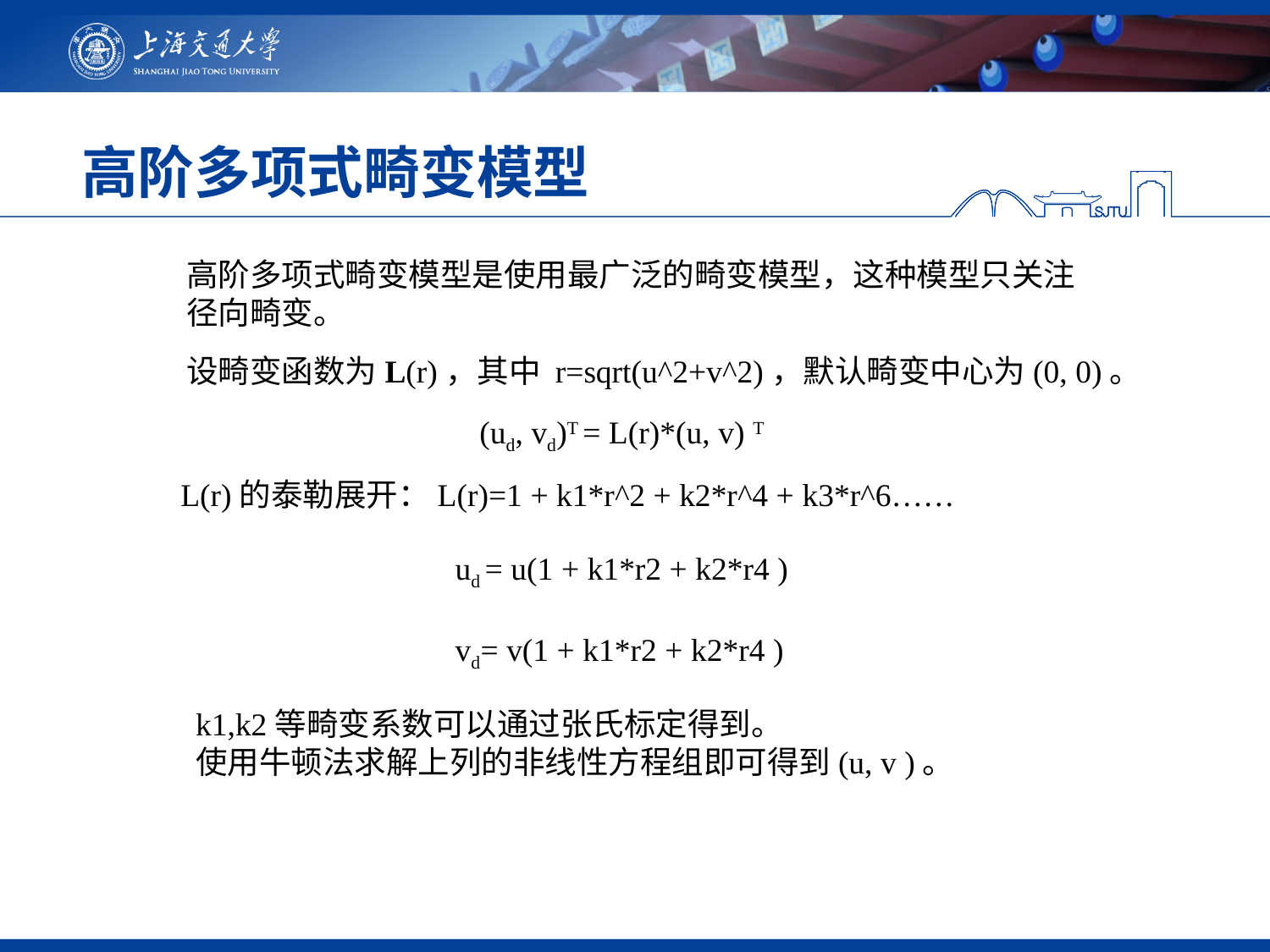

# 高阶多项式畸变模型
高阶多项式畸变模型是使用最广泛的畸变模型，这种模型只关注径向畸变。
设畸变函数为L(r)，其中 r=sqrt(u^2+v^2)，默认畸变中心为(0, 0)。

(ud, vd)T = L(r)*(u, v) T
L(r)的泰勒展开：L(r)=1 + k1*r^2 + k2*r^4 + k3*r^6……
ud = u(1 + k1*r2 + k2*r4 )

vd= v(1 + k1*r2 + k2*r4 )
k1,k2等畸变系数可以通过张氏标定得到。
使用牛顿法求解上列的非线性方程组即可得到(u, v )。